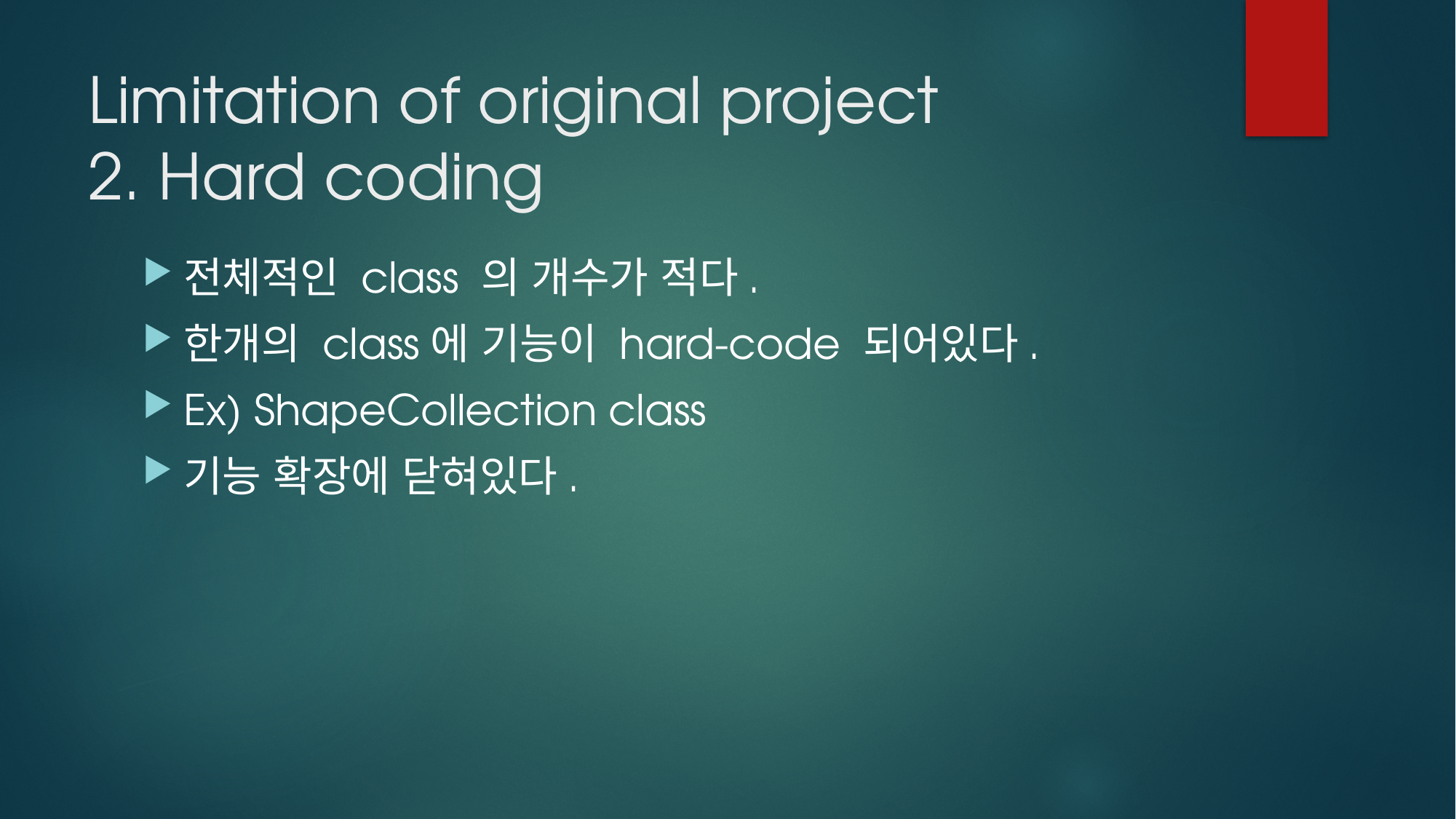

# Limitation of original project 2. Hard coding
전체적인 class 의 개수가 적다.
한개의 class에 기능이 hard-code 되어있다.
Ex) ShapeCollection class
기능 확장에 닫혀있다.